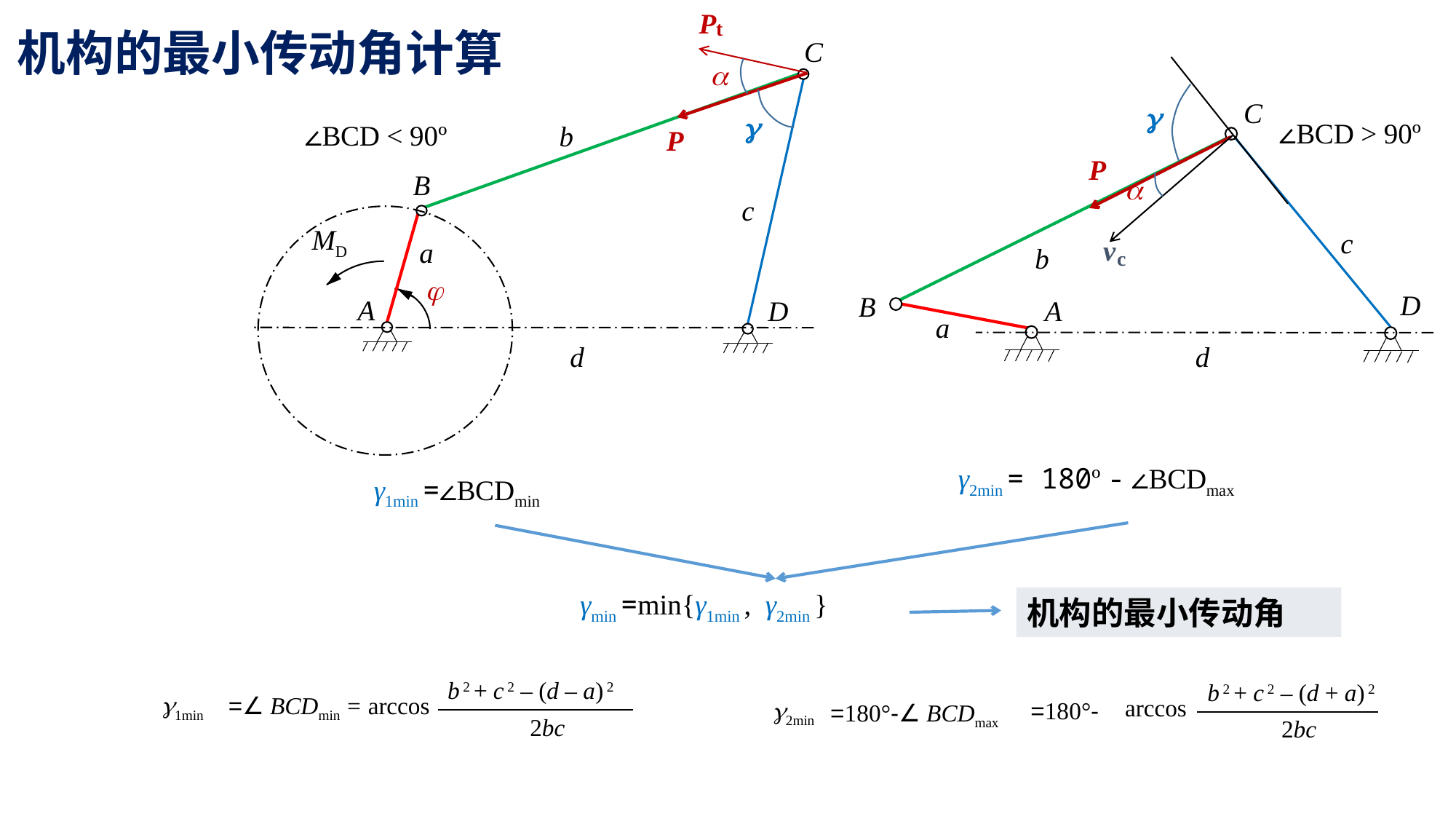

P
 t
C

b
B
c

MD
a

ϕ
A
D

d
α

γ
P
机构的最小传动角计算
C

c
b
D
B
A
a

d

γ
P
α

v
c
∠BCD > 90º
∠BCD < 90º
γ2min = 180º - ∠BCDmax
γ1min =∠BCDmin
γmin =min{γ1min ,  γ2min }
机构的最小传动角
 b 2 + c 2 – (d – a) 2
 = arccos
2bc
 b 2 + c 2 – (d + a) 2
 arccos
2bc
=180°-
γ1min
=∠ BCDmin
γ2min
=180°-∠ BCDmax